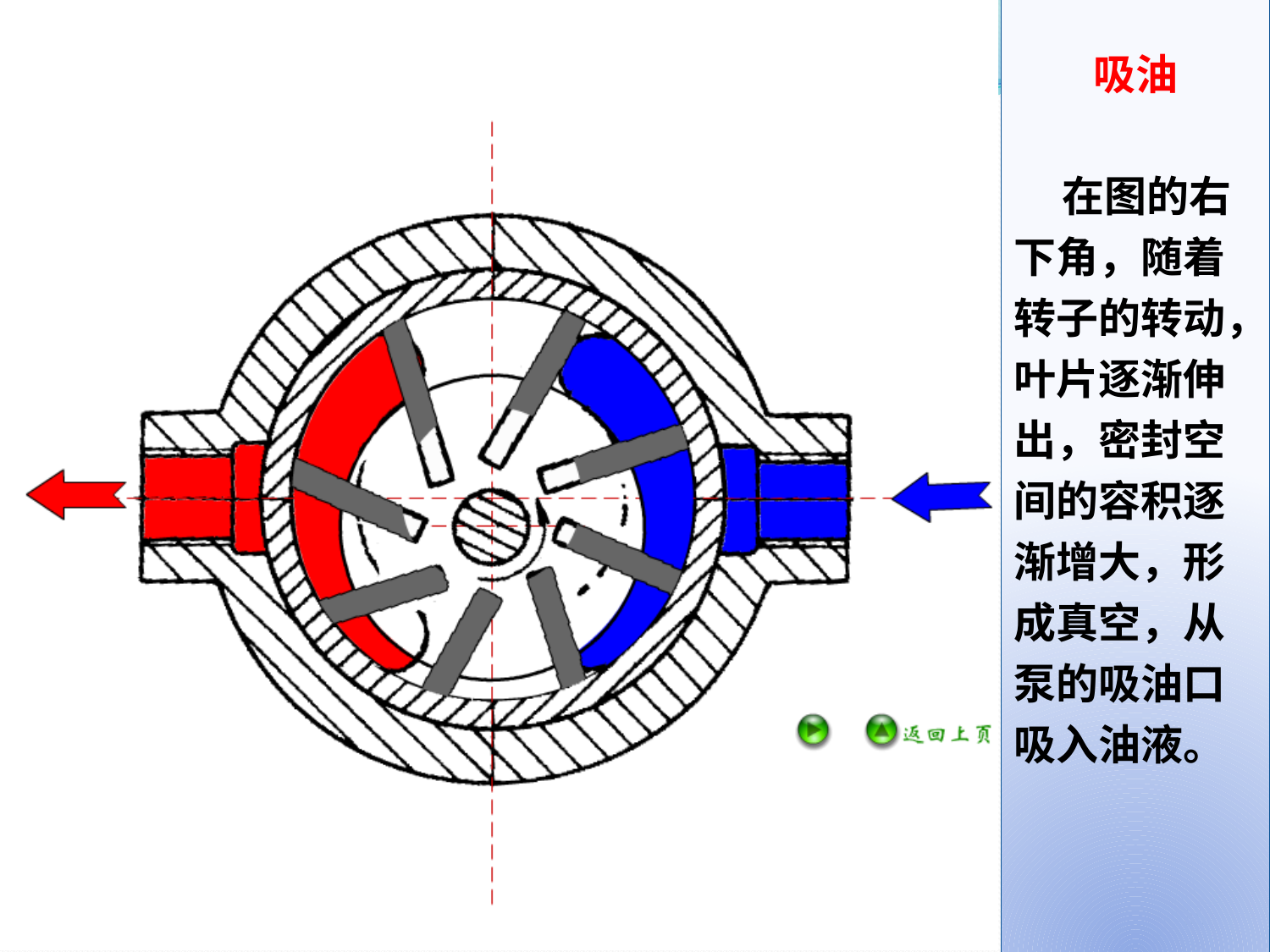

吸油

    在图的右下角，随着转子的转动，叶片逐渐伸出，密封空间的容积逐渐增大，形成真空，从泵的吸油口吸入油液。

36